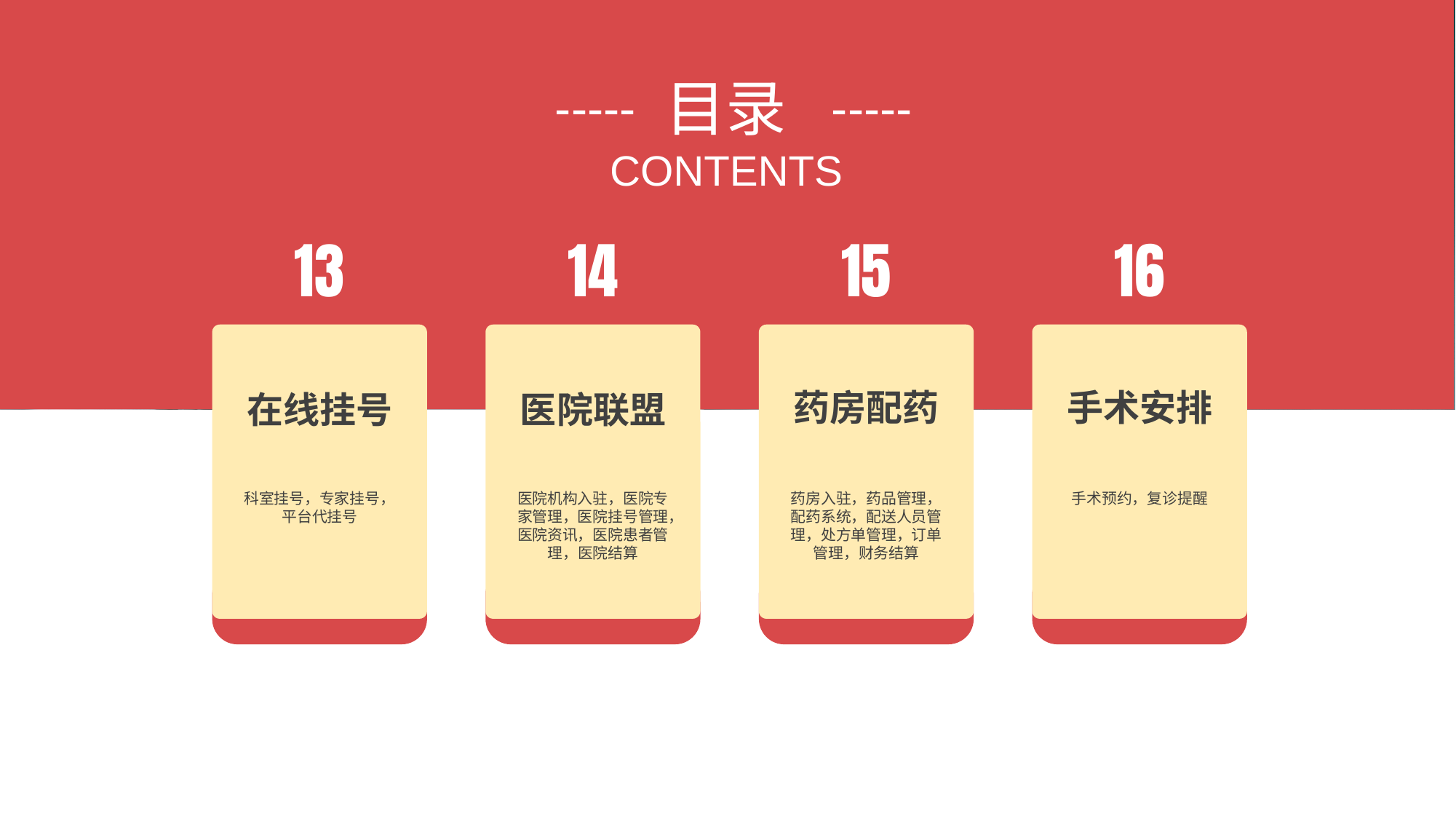

目录
CONTENTS
-----
-----
13

在线挂号
科室挂号，专家挂号，平台代挂号

14

医院联盟
医院机构入驻，医院专家管理，医院挂号管理，医院资讯，医院患者管理，医院结算

15

药房配药
药房入驻，药品管理，配药系统，配送人员管理，处方单管理，订单管理，财务结算

16

手术安排
手术预约，复诊提醒

。